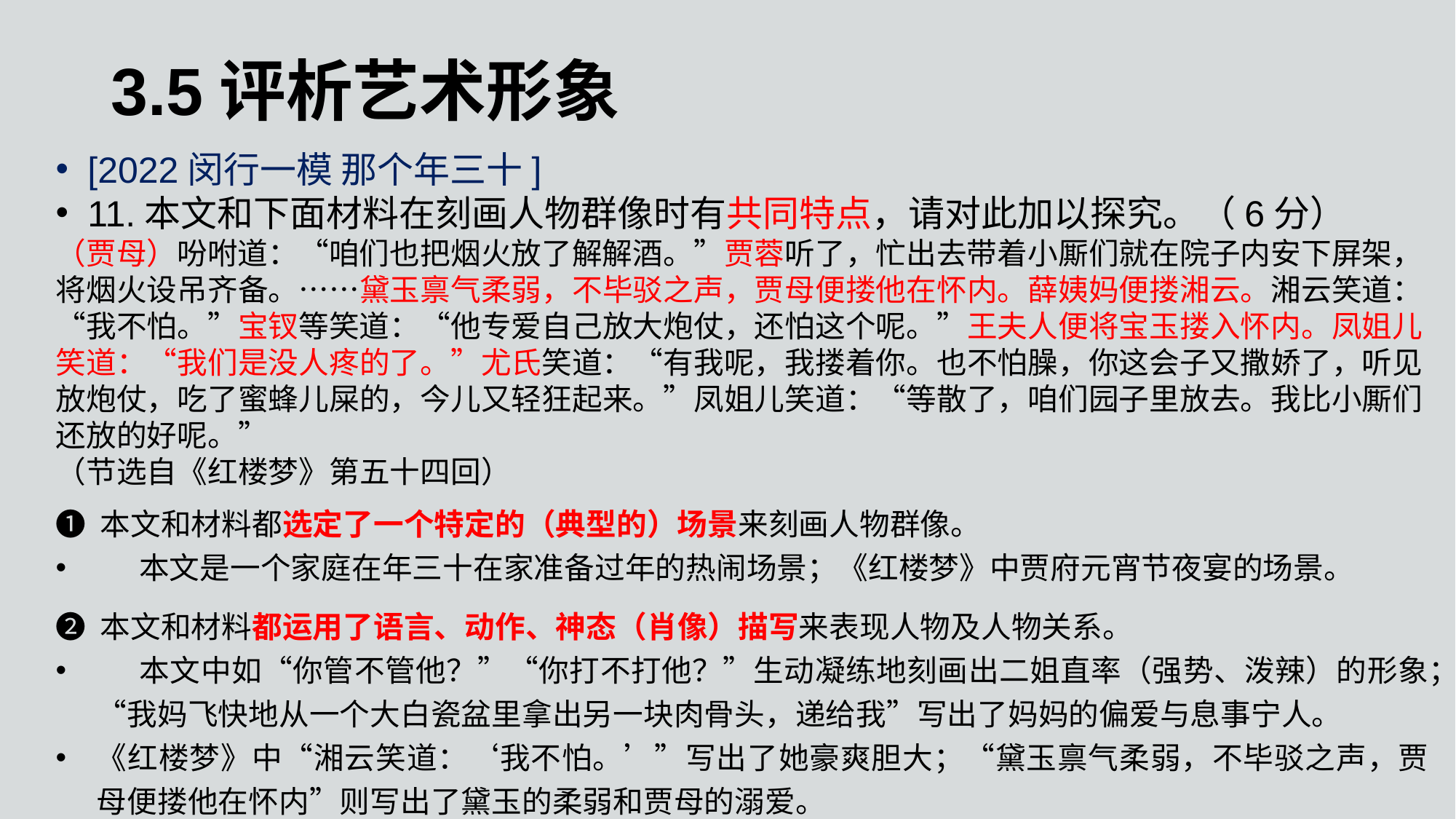

3.5评析艺术形象
[2022闵行一模 那个年三十]
11.本文和下面材料在刻画人物群像时有共同特点，请对此加以探究。（6分）
（贾母）吩咐道：“咱们也把烟火放了解解酒。”贾蓉听了，忙出去带着小厮们就在院子内安下屏架，将烟火设吊齐备。……黛玉禀气柔弱，不毕驳之声，贾母便搂他在怀内。薛姨妈便搂湘云。湘云笑道：“我不怕。”宝钗等笑道：“他专爱自己放大炮仗，还怕这个呢。”王夫人便将宝玉搂入怀内。凤姐儿笑道：“我们是没人疼的了。”尤氏笑道：“有我呢，我搂着你。也不怕臊，你这会子又撒娇了，听见放炮仗，吃了蜜蜂儿屎的，今儿又轻狂起来。”凤姐儿笑道：“等散了，咱们园子里放去。我比小厮们还放的好呢。”
（节选自《红楼梦》第五十四回）
❶ 本文和材料都选定了一个特定的（典型的）场景来刻画人物群像。
	本文是一个家庭在年三十在家准备过年的热闹场景；《红楼梦》中贾府元宵节夜宴的场景。
❷ 本文和材料都运用了语言、动作、神态（肖像）描写来表现人物及人物关系。
	本文中如“你管不管他？”“你打不打他？”生动凝练地刻画出二姐直率（强势、泼辣）的形象；“我妈飞快地从一个大白瓷盆里拿出另一块肉骨头，递给我”写出了妈妈的偏爱与息事宁人。
《红楼梦》中“湘云笑道：‘我不怕。’”写出了她豪爽胆大；“黛玉禀气柔弱，不毕驳之声，贾母便搂他在怀内”则写出了黛玉的柔弱和贾母的溺爱。